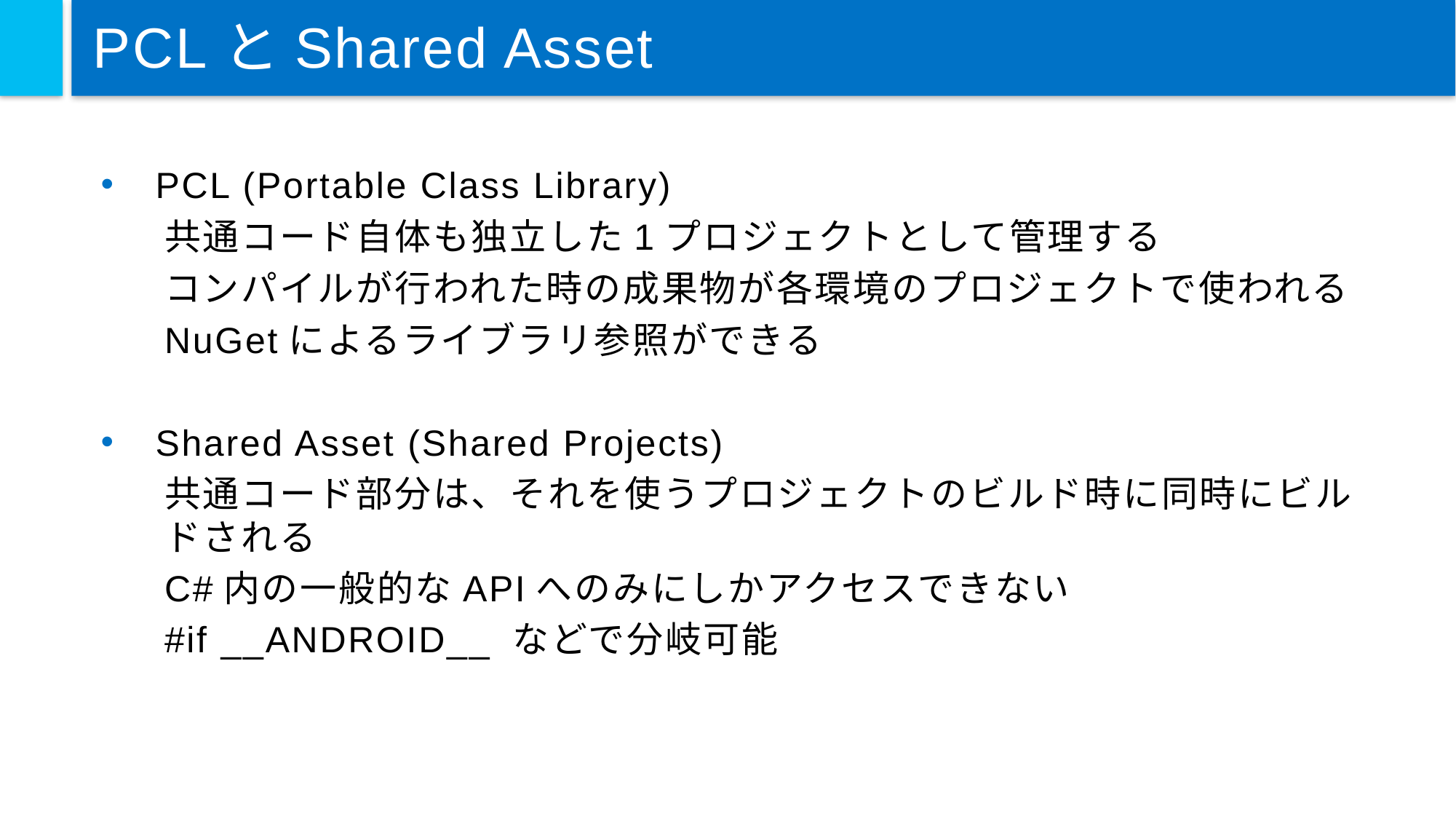

# PCLとShared Asset

PCL (Portable Class Library)
共通コード自体も独立した1プロジェクトとして管理する
コンパイルが行われた時の成果物が各環境のプロジェクトで使われる
NuGetによるライブラリ参照ができる

Shared Asset (Shared Projects)
共通コード部分は、それを使うプロジェクトのビルド時に同時にビルドされる
C#内の一般的なAPIへのみにしかアクセスできない
#if __ANDROID__ などで分岐可能